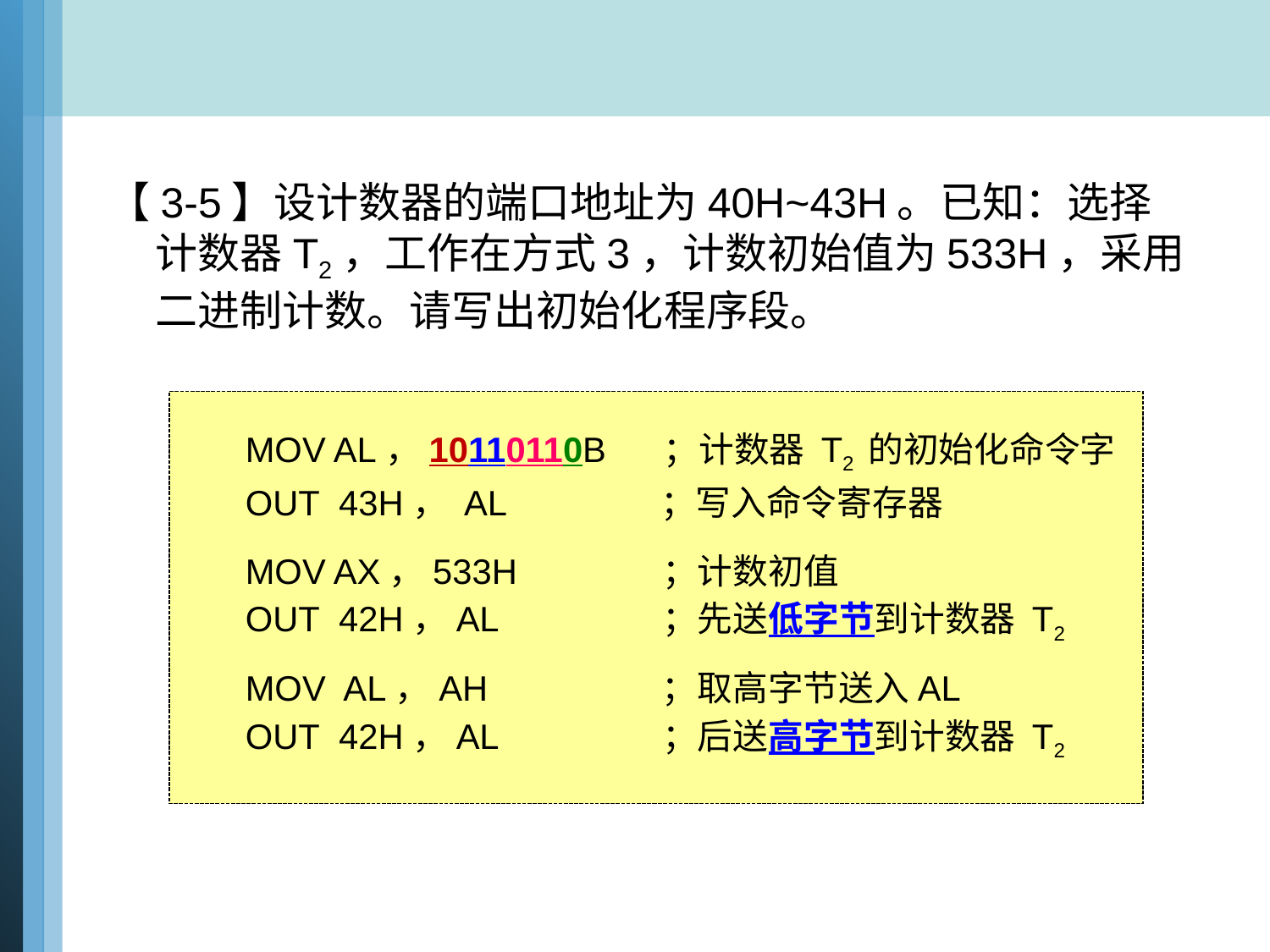

【3-5】设计数器的端口地址为40H~43H。已知：选择计数器T2，工作在方式3，计数初始值为533H，采用二进制计数。请写出初始化程序段。

MOV AL，10110110B     ；计数器 T2 的初始化命令字
OUT  43H， AL               ；写入命令寄存器
MOV AX，533H              ；计数初值
OUT  42H，AL                ；先送低字节到计数器 T2
MOV  AL，AH                 ；取高字节送入AL
OUT  42H，AL                ；后送高字节到计数器 T2

41